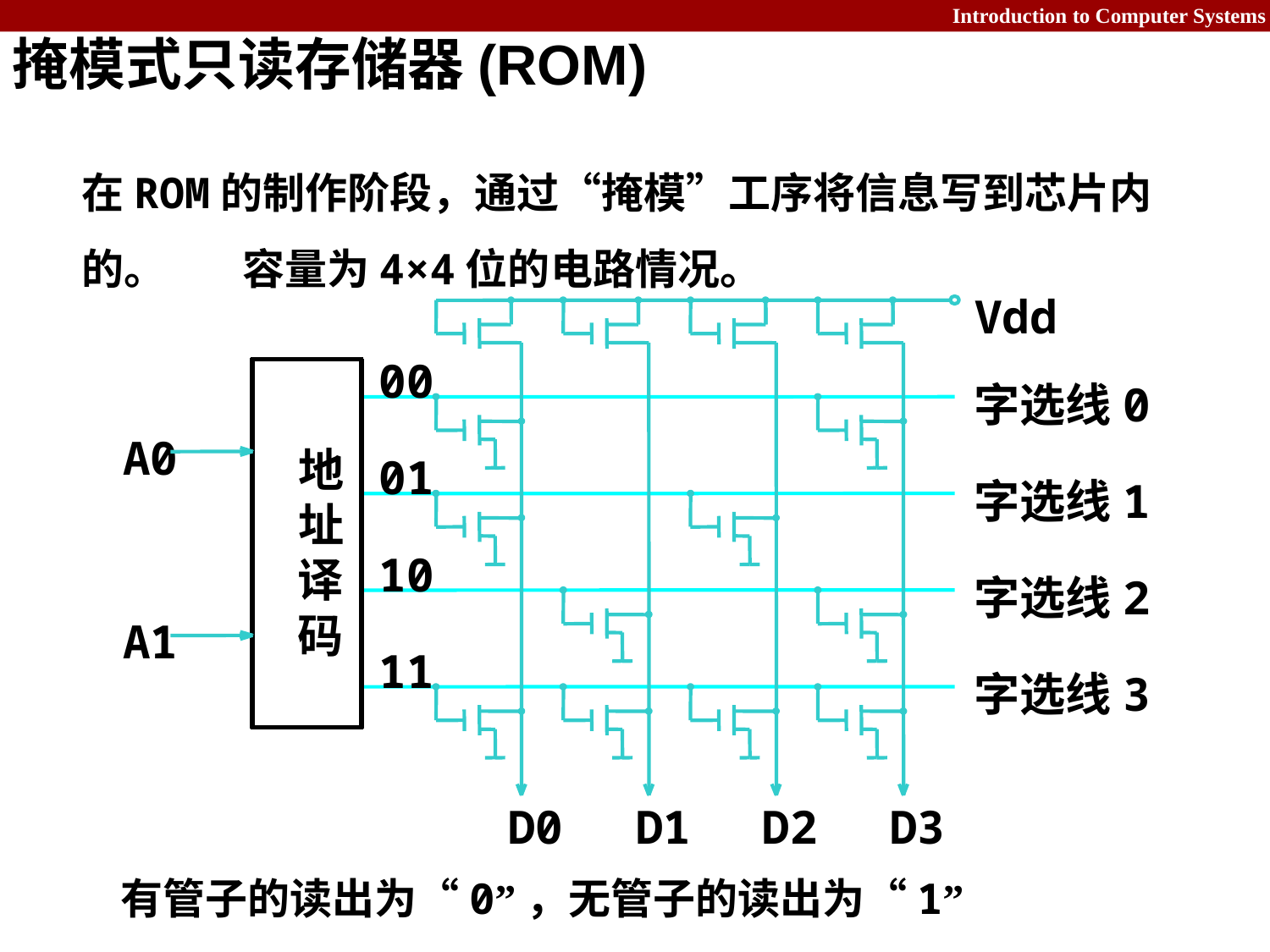

掩模式只读存储器(ROM)
在ROM的制作阶段，通过“掩模”工序将信息写到芯片内的。        容量为4×4位的电路情况。
Vdd

00

字选线0

A0

地

01

字选线1

址

10
译

字选线2

码

A1

11

字选线3

D0
D1
D2
D3
有管子的读出为“0”，无管子的读出为“1”